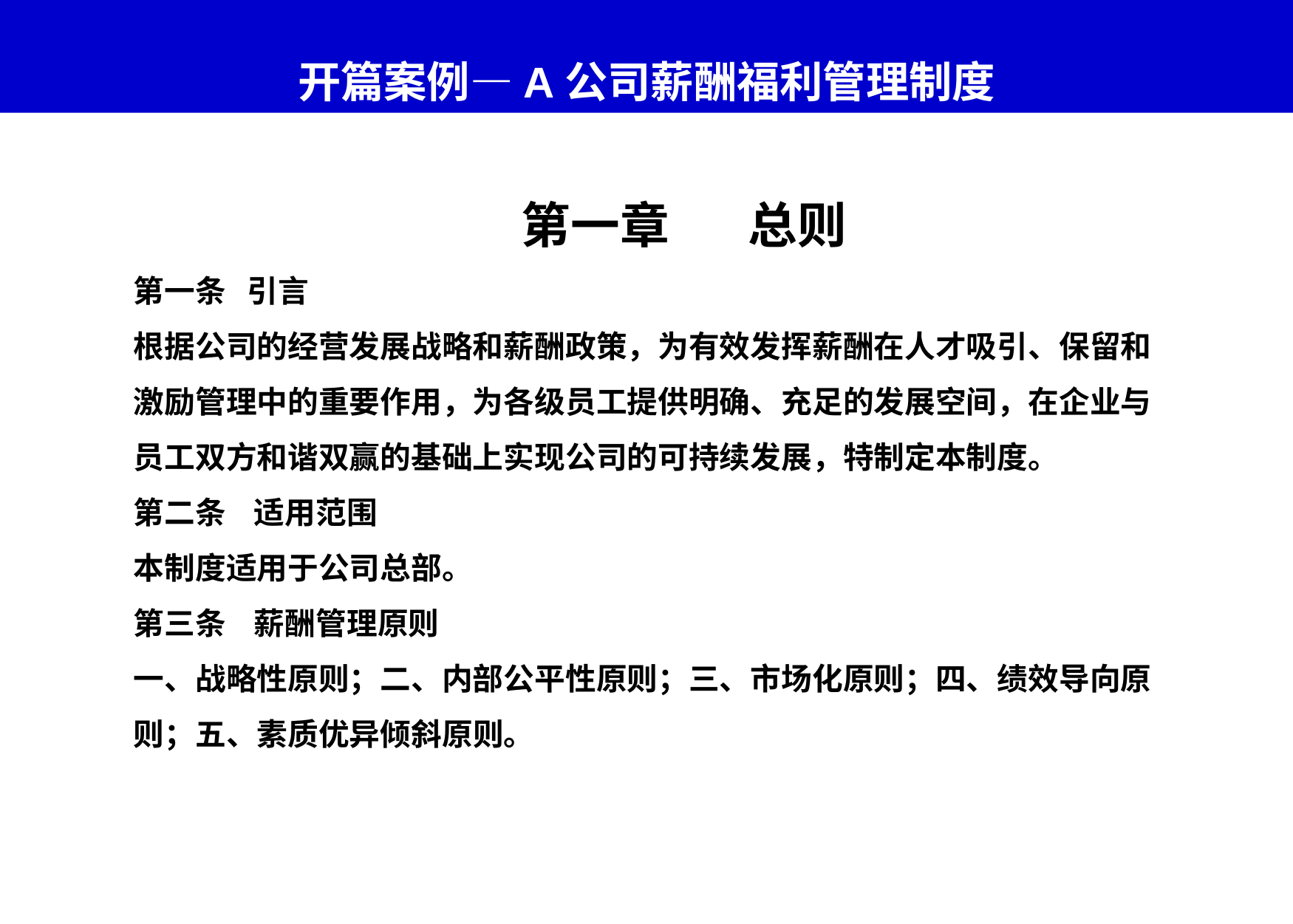

# 开篇案例—A公司薪酬福利管理制度
        第一章       总则
第一条   引言
根据公司的经营发展战略和薪酬政策，为有效发挥薪酬在人才吸引、保留和激励管理中的重要作用，为各级员工提供明确、充足的发展空间，在企业与员工双方和谐双赢的基础上实现公司的可持续发展，特制定本制度。
第二条    适用范围
本制度适用于公司总部。
第三条    薪酬管理原则
一、战略性原则；二、内部公平性原则；三、市场化原则；四、绩效导向原则；五、素质优异倾斜原则。